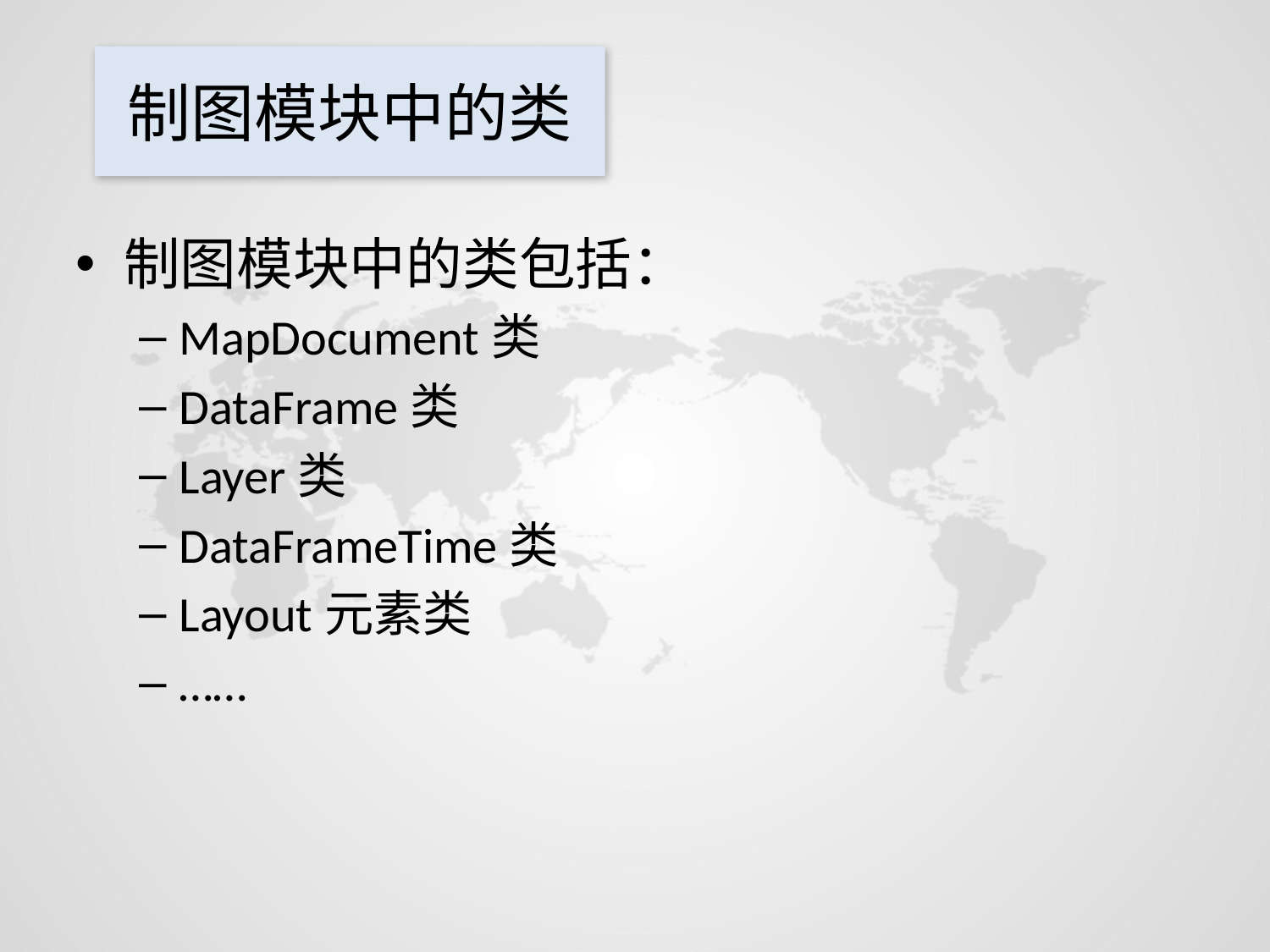

# 制图模块中的类
制图模块中的类包括：
MapDocument类
DataFrame类
Layer类
DataFrameTime类
Layout元素类
……